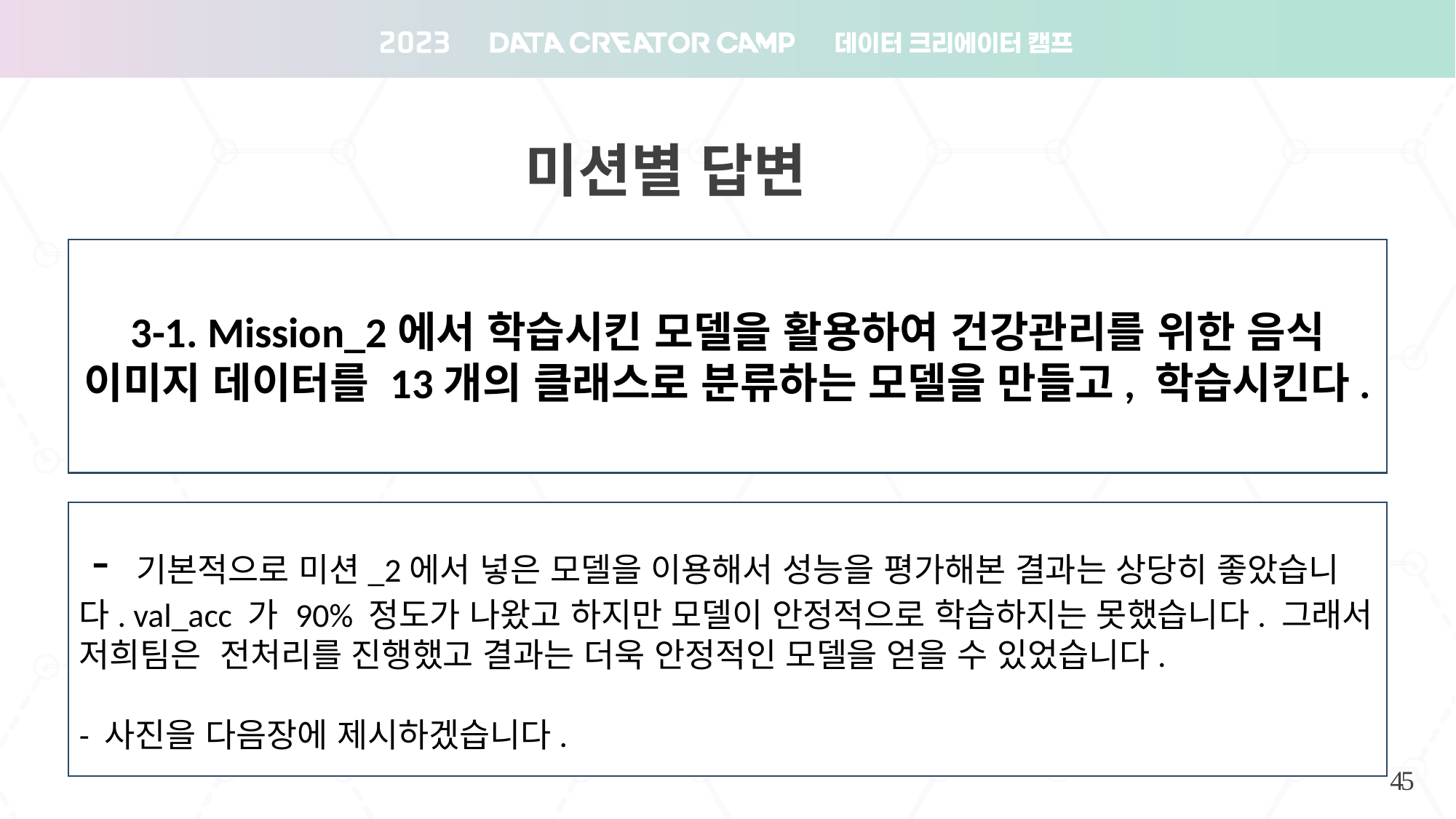

미션별 답변

3-1. Mission_2에서 학습시킨 모델을 활용하여 건강관리를 위한 음식 이미지 데이터를 13개의 클래스로 분류하는 모델을 만들고, 학습시킨다.

 - 기본적으로 미션_2에서 넣은 모델을 이용해서 성능을 평가해본 결과는 상당히 좋았습니다. val_acc 가 90% 정도가 나왔고 하지만 모델이 안정적으로 학습하지는 못했습니다. 그래서 저희팀은  전처리를 진행했고 결과는 더욱 안정적인 모델을 얻을 수 있었습니다.

- 사진을 다음장에 제시하겠습니다.
45